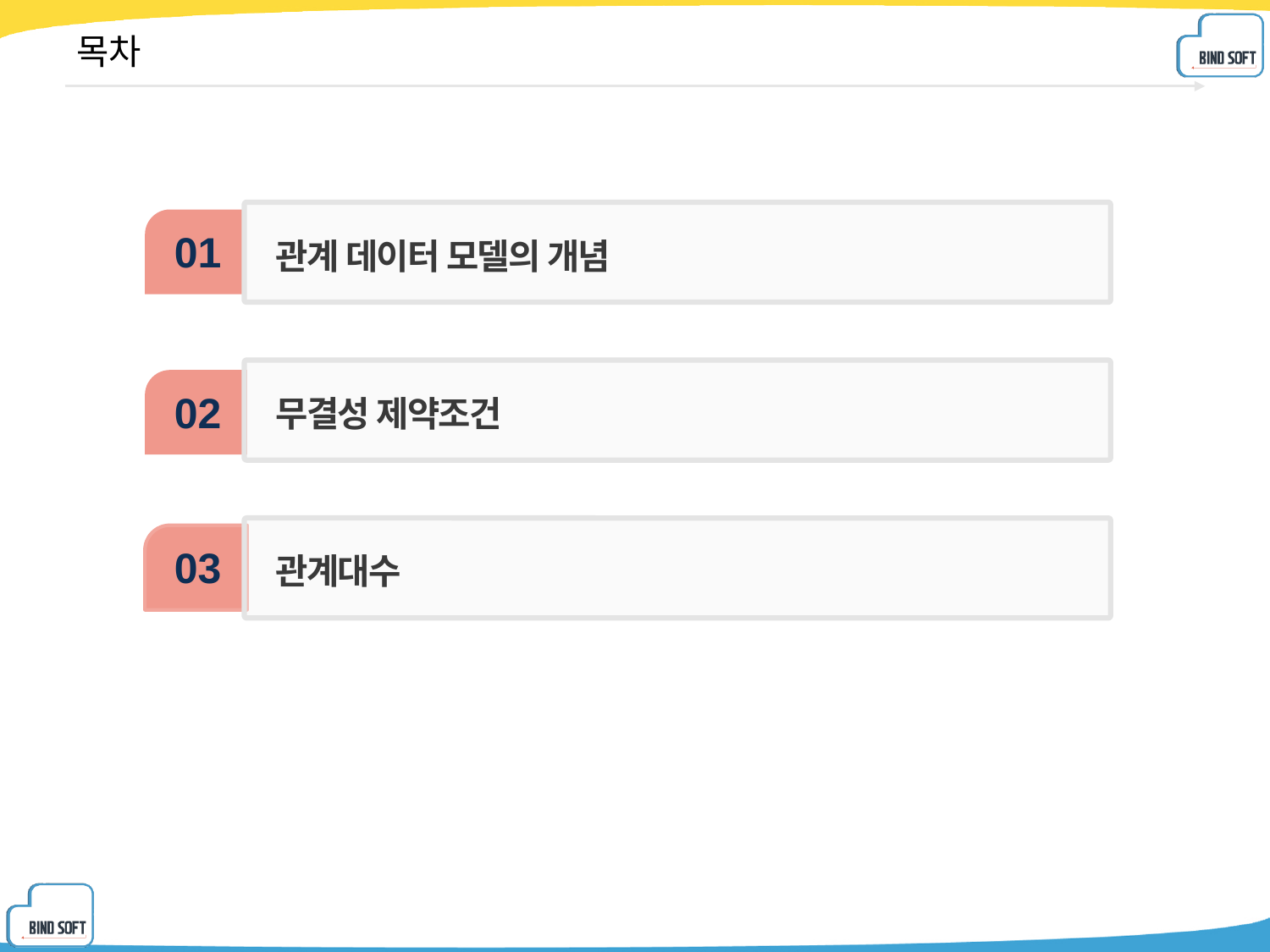

# 목차

01
관계 데이터 모델의 개념

02
무결성 제약조건

03
관계대수